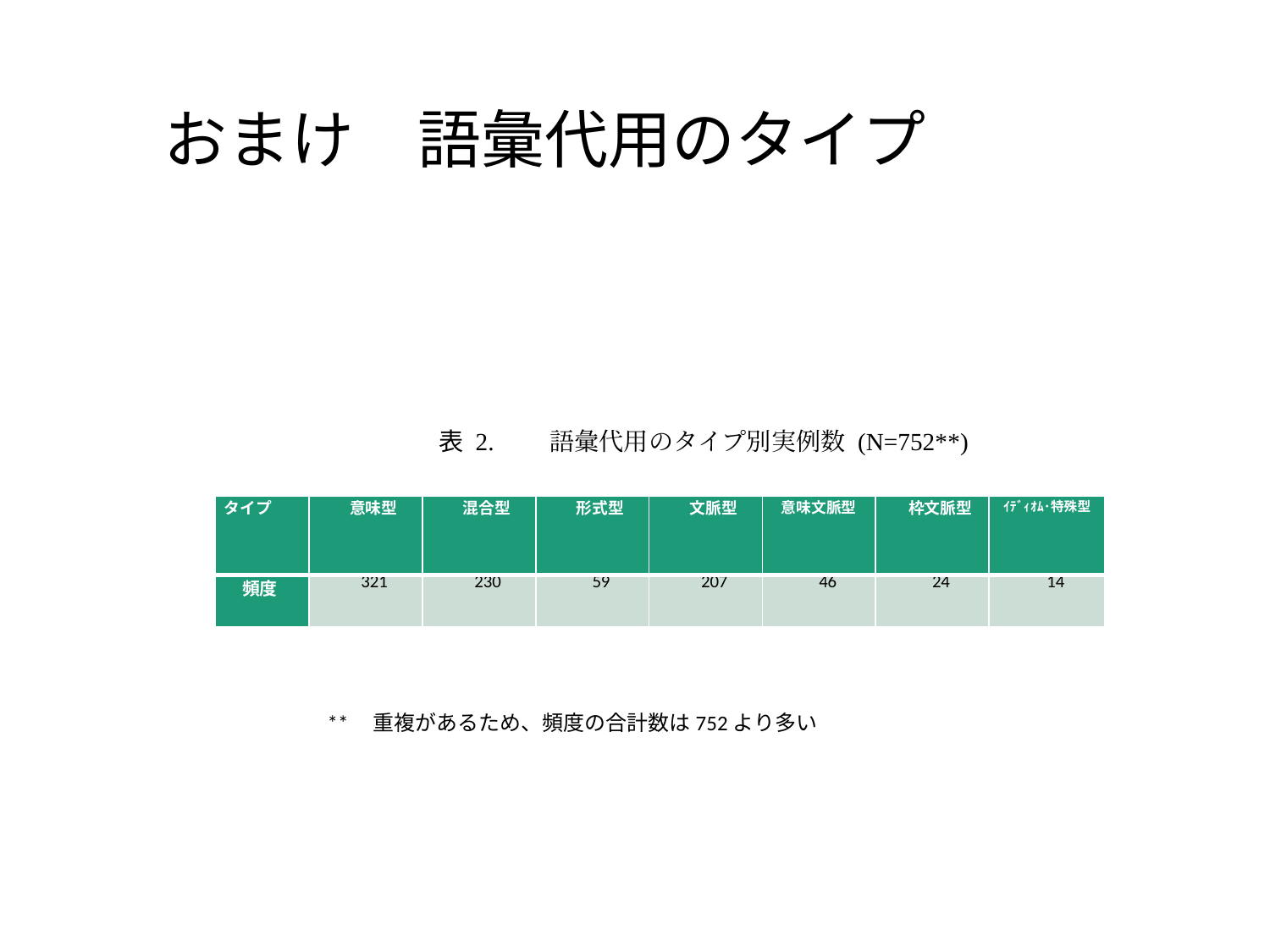

# おまけ　語彙代用のタイプ
表 2.　　語彙代用のタイプ別実例数 (N=752**)

| タイプ | 意味型 | 混合型 | 形式型 | 文脈型 | 意味文脈型 | 枠文脈型 | ｲﾃﾞｨｵﾑ･特殊型 |
| --- | --- | --- | --- | --- | --- | --- | --- |
| 頻度 | 321 | 230 | 59 | 207 | 46 | 24 | 14 |
**    重複があるため、頻度の合計数は752より多い